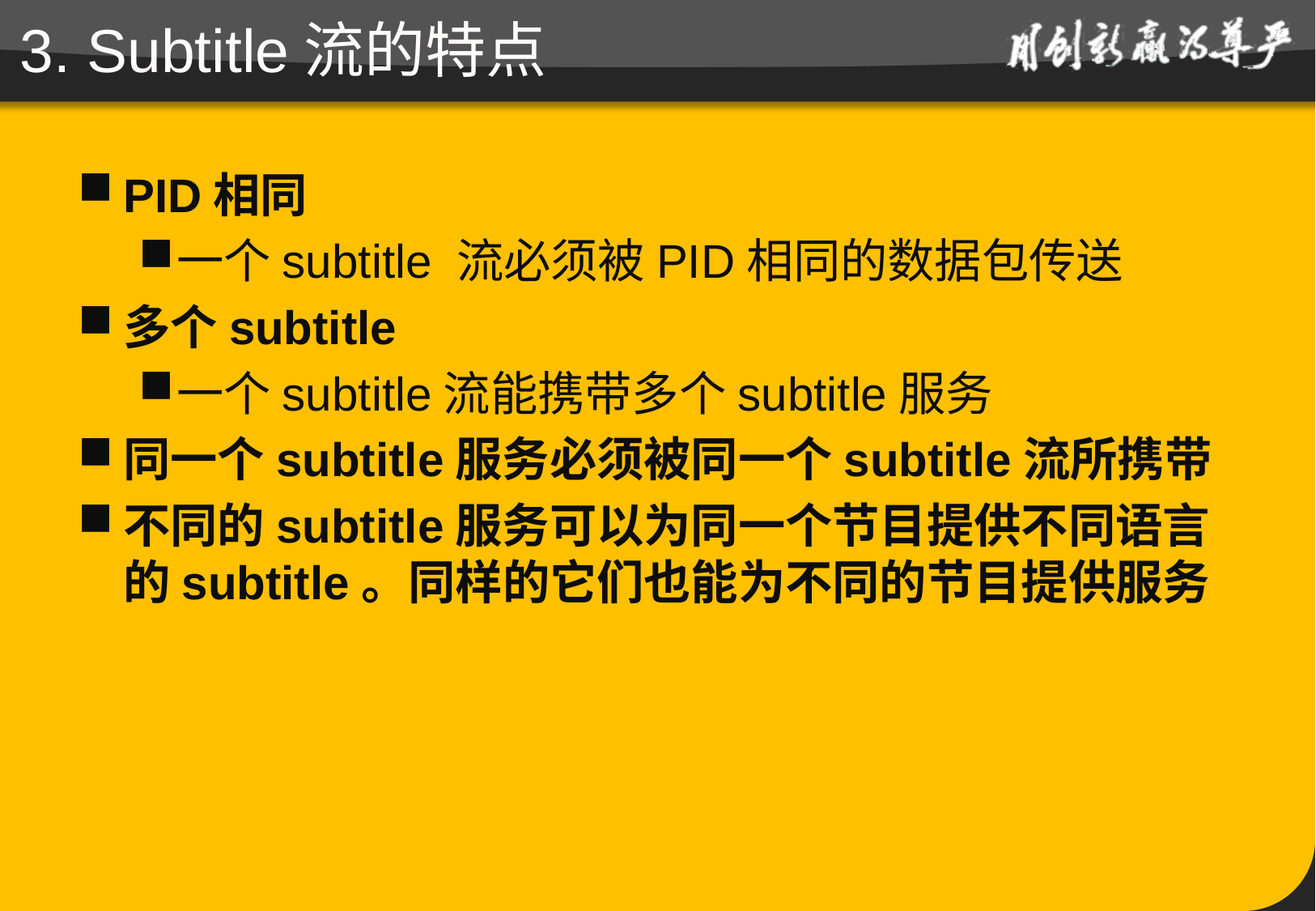

# 3. Subtitle流的特点
PID相同
一个subtitle 流必须被PID相同的数据包传送
多个subtitle
一个subtitle流能携带多个subtitle服务
同一个subtitle服务必须被同一个subtitle流所携带
不同的subtitle服务可以为同一个节目提供不同语言的subtitle。同样的它们也能为不同的节目提供服务